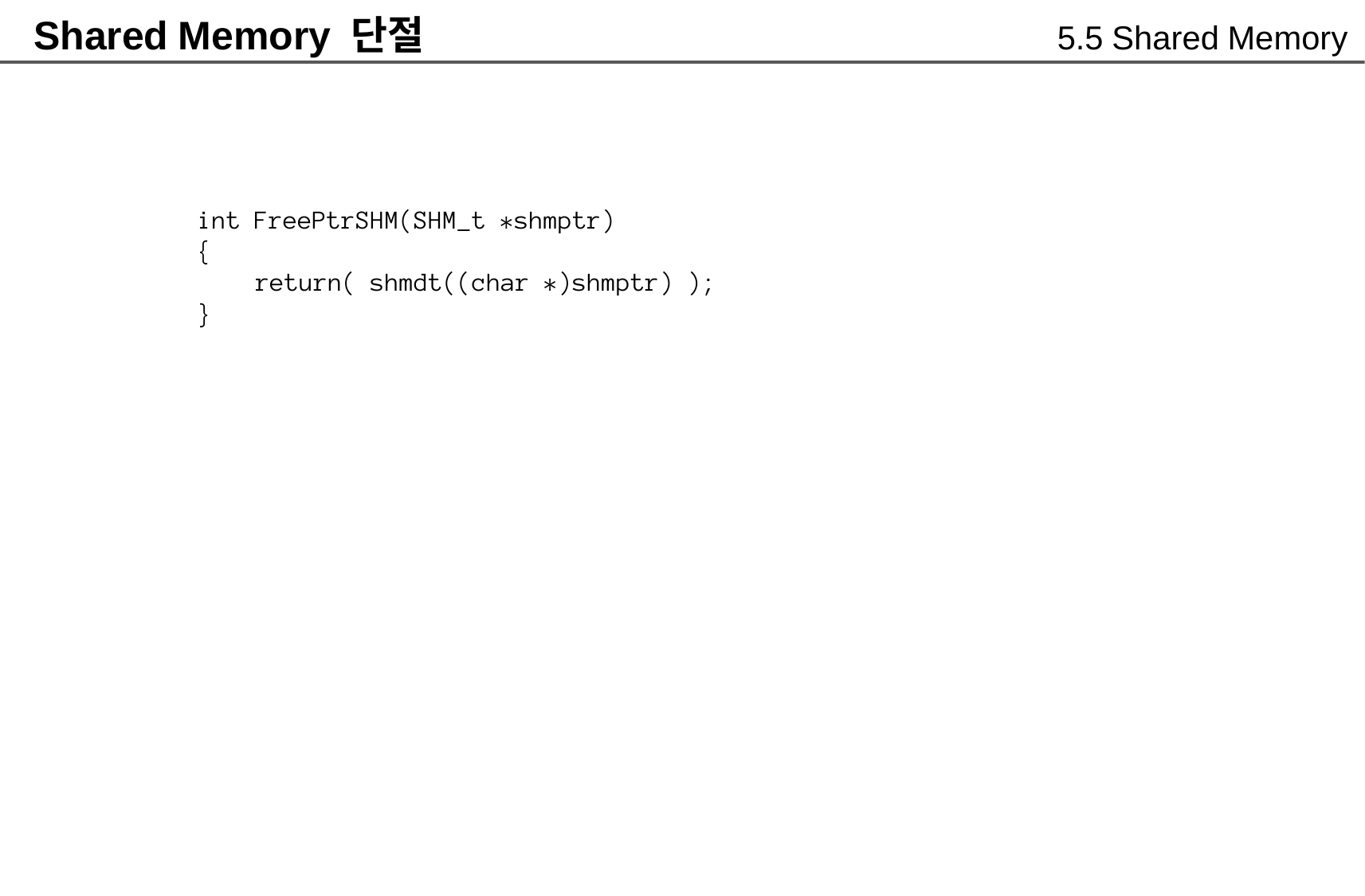

Shared Memory 단절
5.5 Shared Memory

int  FreePtrSHM(SHM_t  *shmptr)
{
	return(  shmdt((char  *)shmptr)  );
}